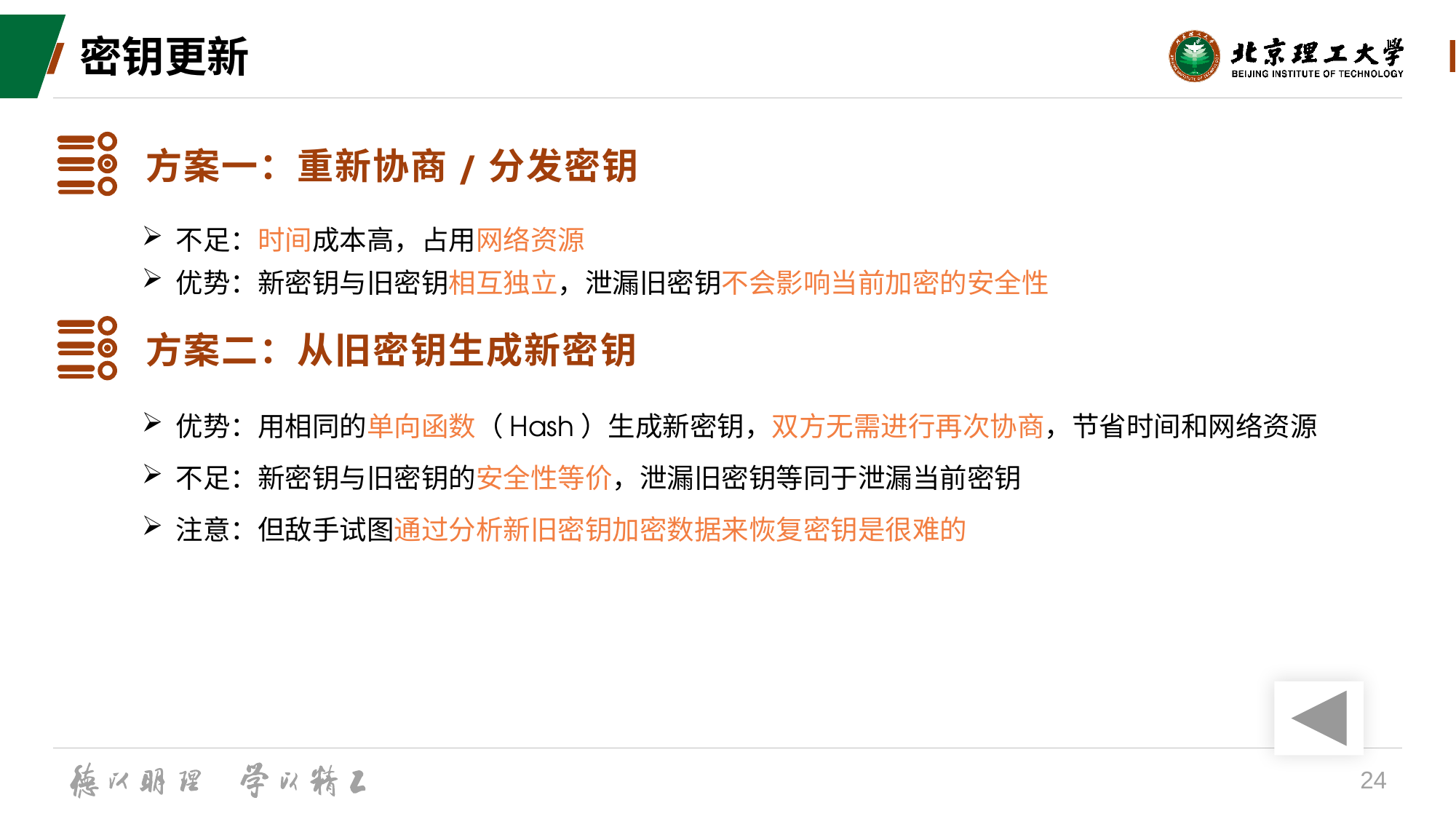

# 密钥更新

方案一：重新协商/分发密钥
不足：时间成本高，占用网络资源
优势：新密钥与旧密钥相互独立，泄漏旧密钥不会影响当前加密的安全性

方案二：从旧密钥生成新密钥
优势：用相同的单向函数（Hash）生成新密钥，双方无需进行再次协商，节省时间和网络资源
不足：新密钥与旧密钥的安全性等价，泄漏旧密钥等同于泄漏当前密钥
注意：但敌手试图通过分析新旧密钥加密数据来恢复密钥是很难的